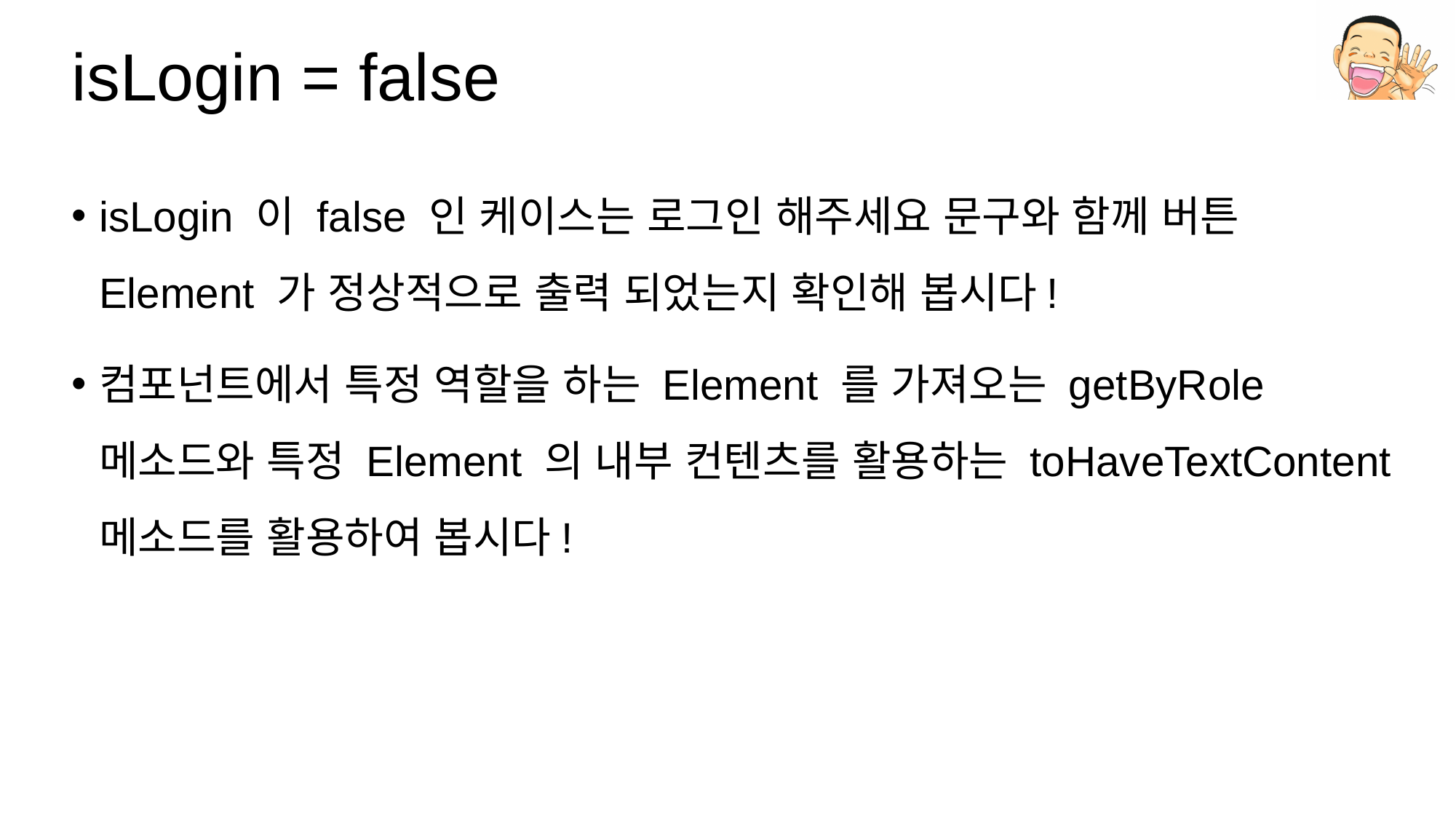

# isLogin = false
isLogin 이 false 인 케이스는 로그인 해주세요 문구와 함께 버튼 Element 가 정상적으로 출력 되었는지 확인해 봅시다!
컴포넌트에서 특정 역할을 하는 Element 를 가져오는 getByRole 메소드와 특정 Element 의 내부 컨텐츠를 활용하는 toHaveTextContent 메소드를 활용하여 봅시다!